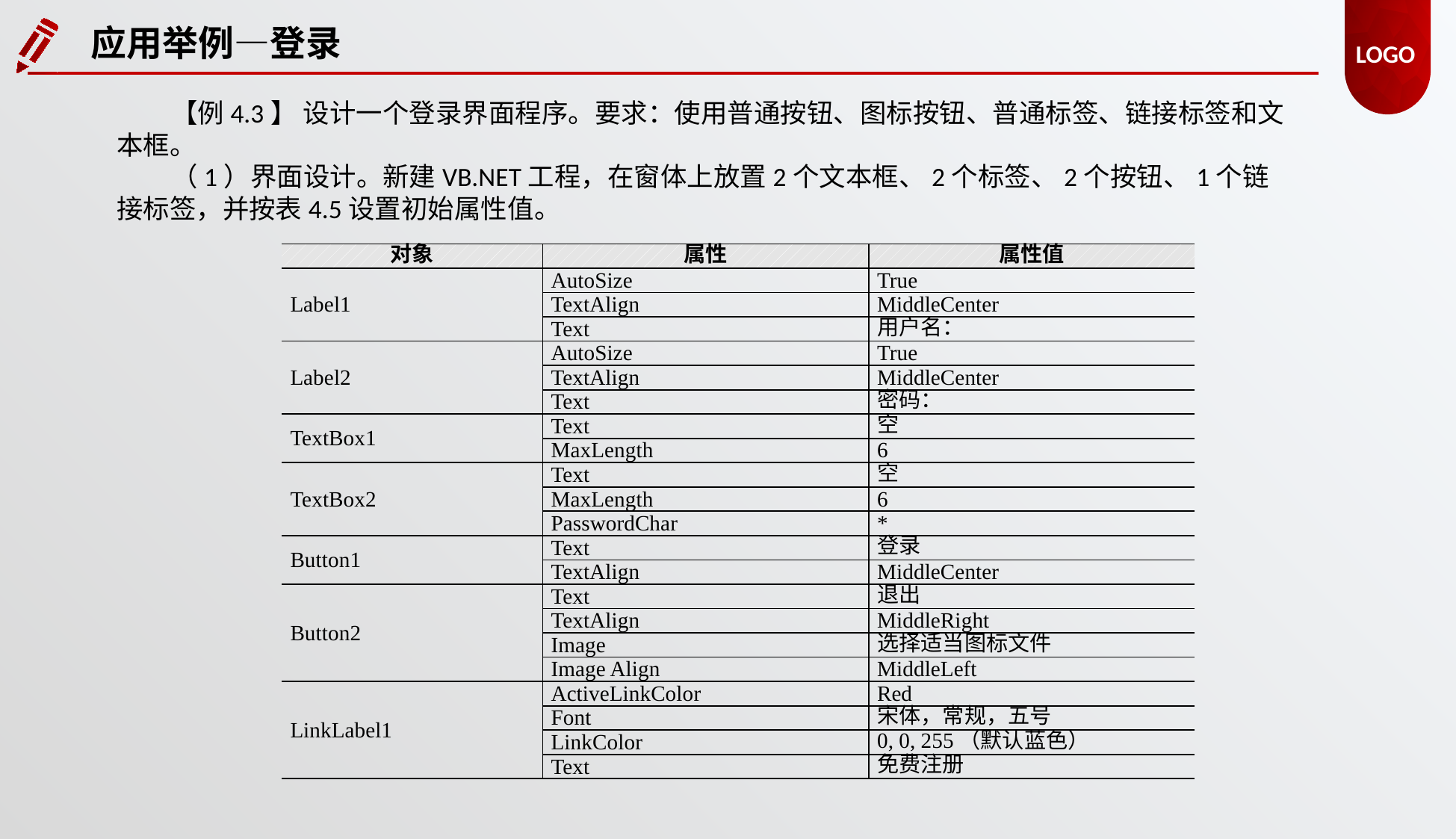

应用举例—登录
【例4.3】 设计一个登录界面程序。要求：使用普通按钮、图标按钮、普通标签、链接标签和文本框。
（1）界面设计。新建VB.NET工程，在窗体上放置2个文本框、2个标签、2个按钮、1个链接标签，并按表4.5设置初始属性值。
| 对象 | 属性 | 属性值 |
| --- | --- | --- |
| Label1 | AutoSize | True |
|  | TextAlign | MiddleCenter |
|  | Text | 用户名： |
| Label2 | AutoSize | True |
|  | TextAlign | MiddleCenter |
|  | Text | 密码： |
| TextBox1 | Text | 空 |
|  | MaxLength | 6 |
| TextBox2 | Text | 空 |
|  | MaxLength | 6 |
|  | PasswordChar | \* |
| Button1 | Text | 登录 |
|  | TextAlign | MiddleCenter |
| Button2 | Text | 退出 |
|  | TextAlign | MiddleRight |
|  | Image | 选择适当图标文件 |
|  | Image Align | MiddleLeft |
| LinkLabel1 | ActiveLinkColor | Red |
|  | Font | 宋体，常规，五号 |
|  | LinkColor | 0, 0, 255（默认蓝色） |
|  | Text | 免费注册 |